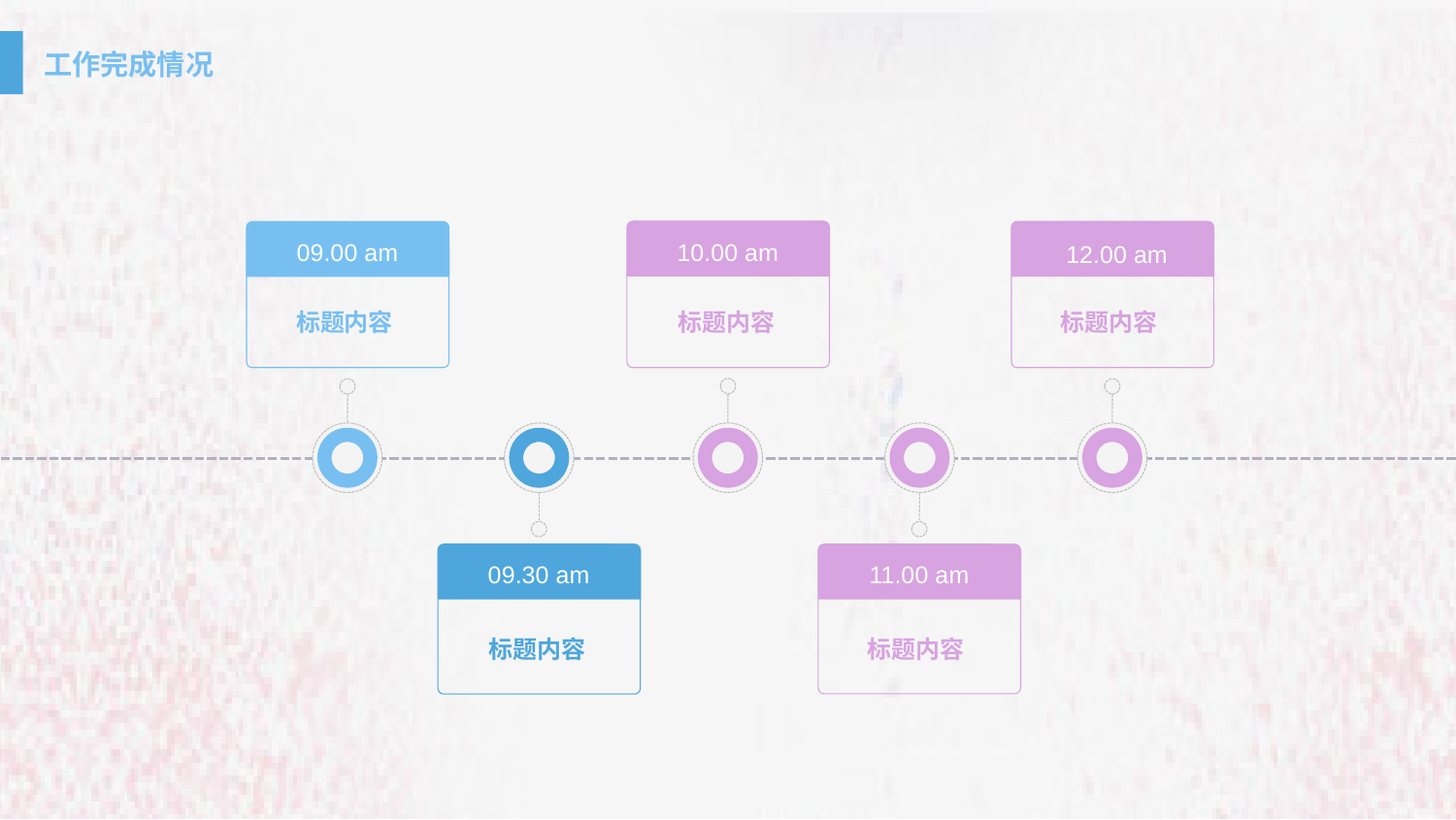

10.00 am
标题内容

12.00 am
标题内容

09.00 am
标题内容

09.30 am
标题内容

11.00 am
标题内容